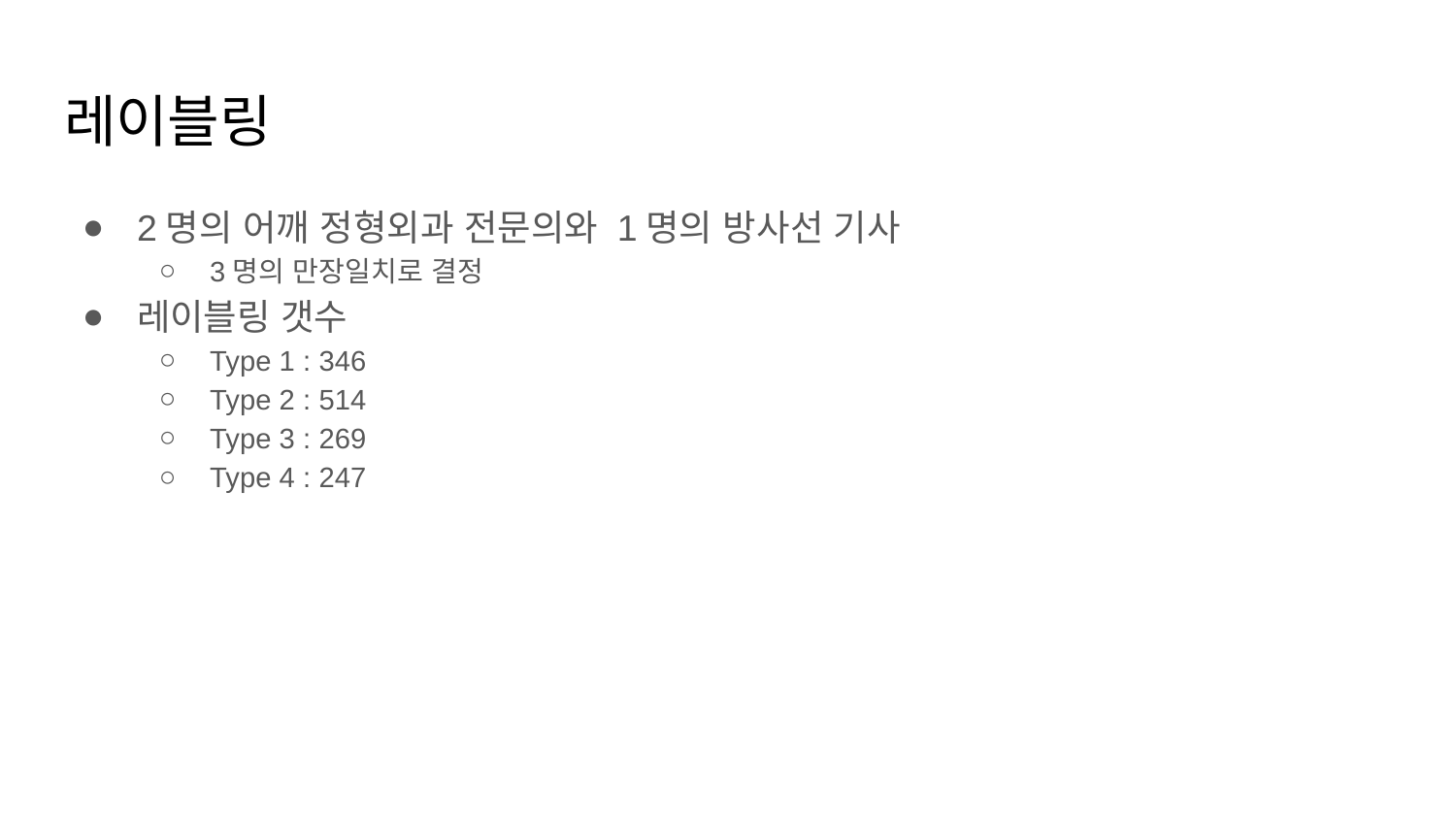

# 레이블링
2명의 어깨 정형외과 전문의와 1명의 방사선 기사
3명의 만장일치로 결정
레이블링 갯수
Type 1 : 346
Type 2 : 514
Type 3 : 269
Type 4 : 247